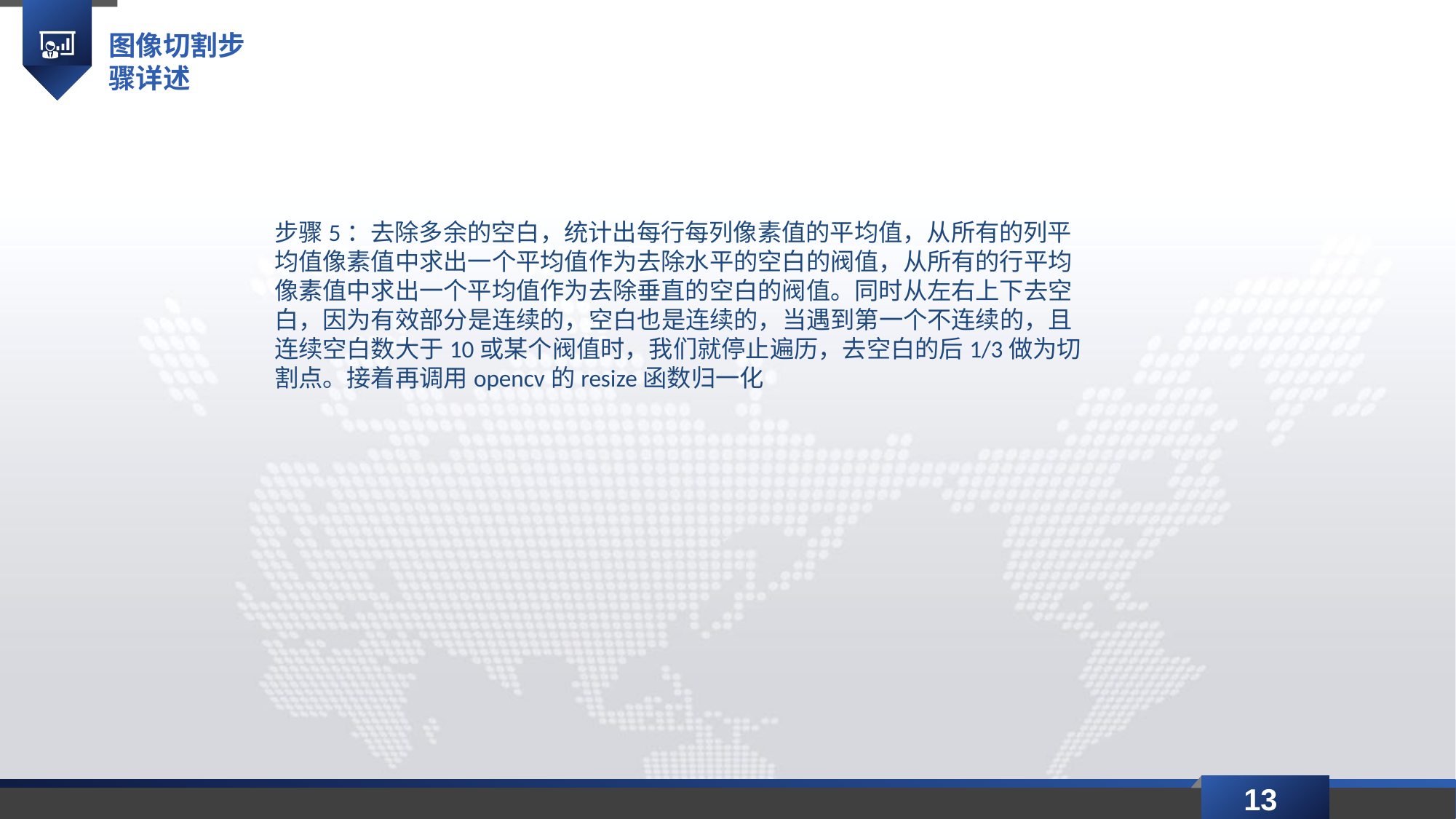

图像切割步骤详述

步骤5：去除多余的空白，统计出每行每列像素值的平均值，从所有的列平均值像素值中求出一个平均值作为去除水平的空白的阀值，从所有的行平均像素值中求出一个平均值作为去除垂直的空白的阀值。同时从左右上下去空白，因为有效部分是连续的，空白也是连续的，当遇到第一个不连续的，且连续空白数大于10或某个阀值时，我们就停止遍历，去空白的后1/3做为切割点。接着再调用opencv的resize函数归一化

13

延时符